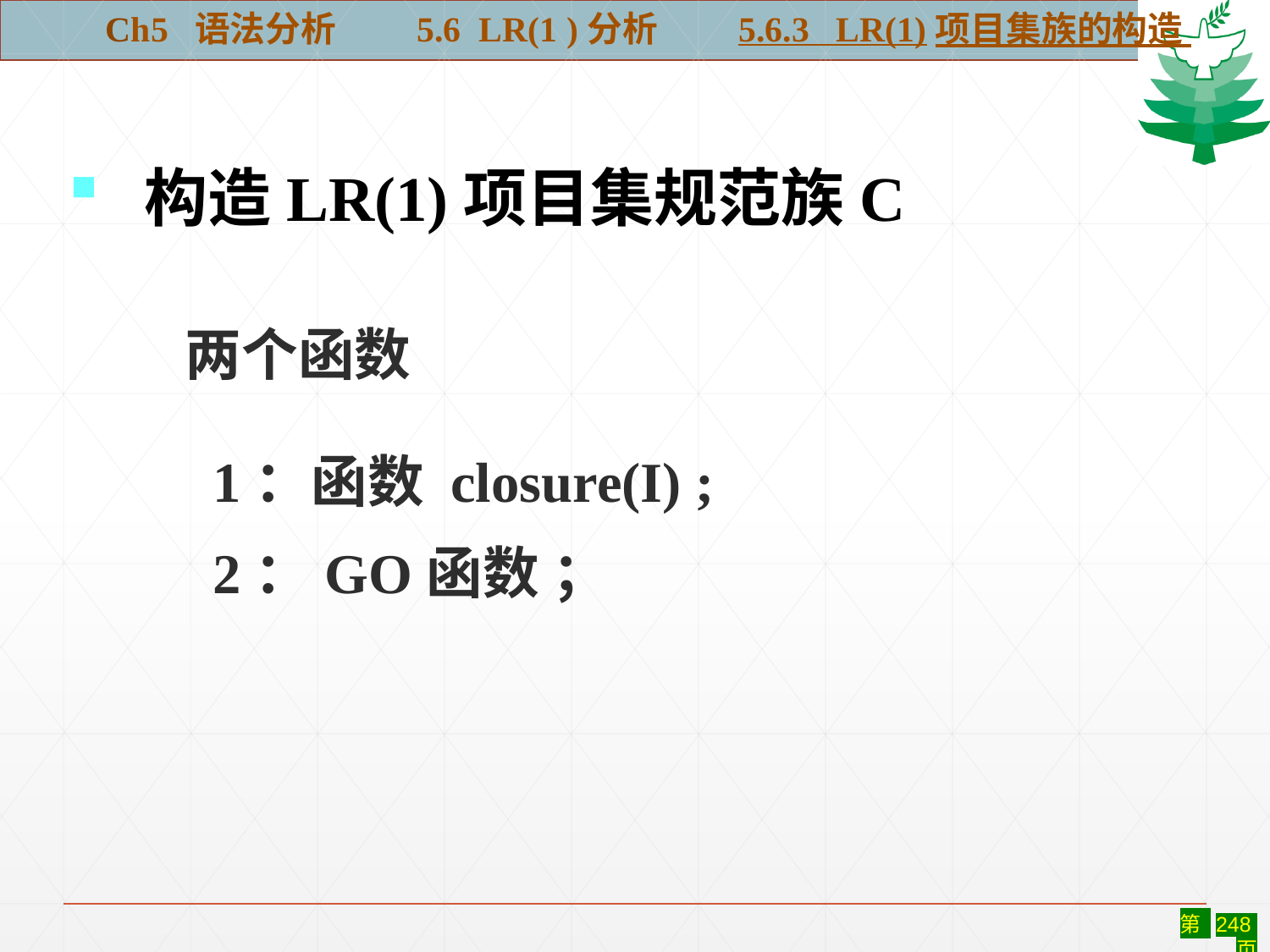

Ch5  语法分析         5.6  LR(1 )分析         5.6.3   LR(1)项目集族的构造
#
  构造LR(1)项目集规范族C
两个函数
1：函数 closure(I) ;
2：GO函数 ；